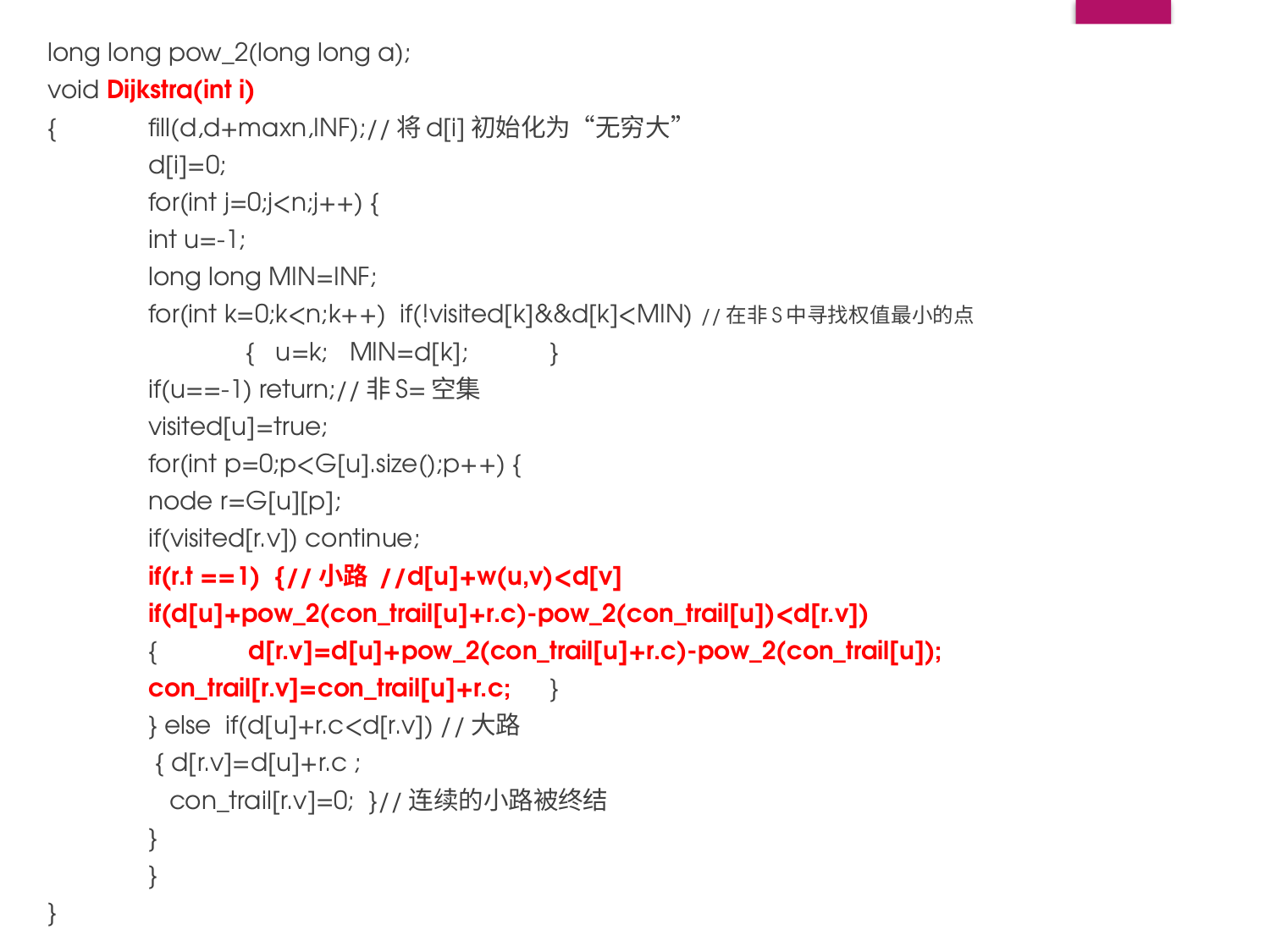

long long pow_2(long long a);
void Dijkstra(int i)
{	fill(d,d+maxn,INF);//将d[i]初始化为“无穷大”
	d[i]=0;
	for(int j=0;j<n;j++) {
		int u=-1;
		long long MIN=INF;
		for(int k=0;k<n;k++)  if(!visited[k]&&d[k]<MIN) //在非S中寻找权值最小的点
				              {   u=k;   MIN=d[k];	}
		if(u==-1) return;//非S=空集
		visited[u]=true;
		for(int p=0;p<G[u].size();p++) {
			node r=G[u][p];
			if(visited[r.v]) continue;
			if(r.t ==1)  {//小路 //d[u]+w(u,v)<d[v]
				if(d[u]+pow_2(con_trail[u]+r.c)-pow_2(con_trail[u])<d[r.v])
				{	d[r.v]=d[u]+pow_2(con_trail[u]+r.c)-pow_2(con_trail[u]);
					con_trail[r.v]=con_trail[u]+r.c;	}
			} else  if(d[u]+r.c<d[r.v]) //大路
				 { d[r.v]=d[u]+r.c ;
				   con_trail[r.v]=0;  }//连续的小路被终结
		}
	}
}